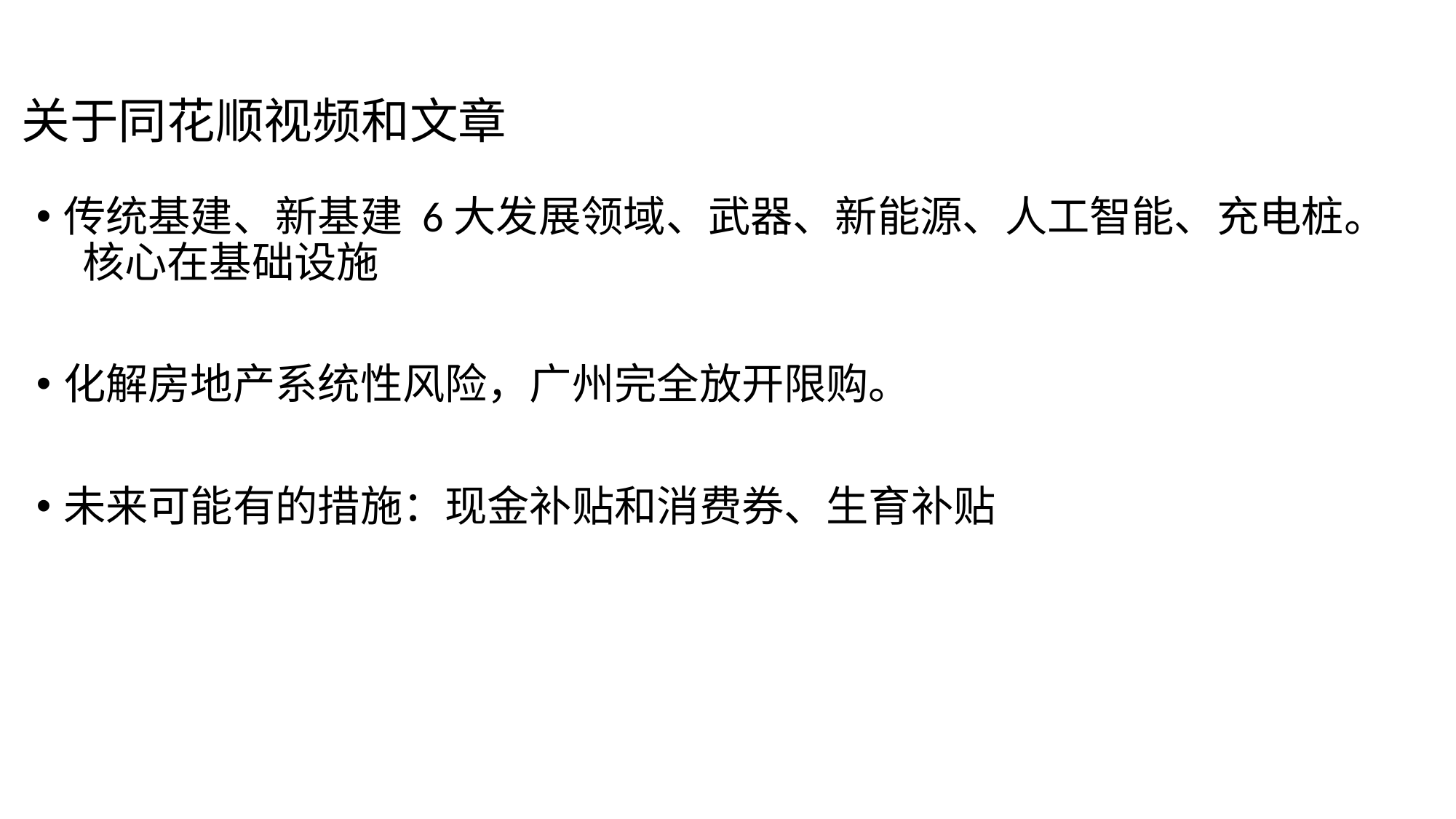

# 关于同花顺视频和文章
传统基建、新基建 6大发展领域、武器、新能源、人工智能、充电桩。  核心在基础设施

化解房地产系统性风险，广州完全放开限购。

未来可能有的措施：现金补贴和消费券、生育补贴